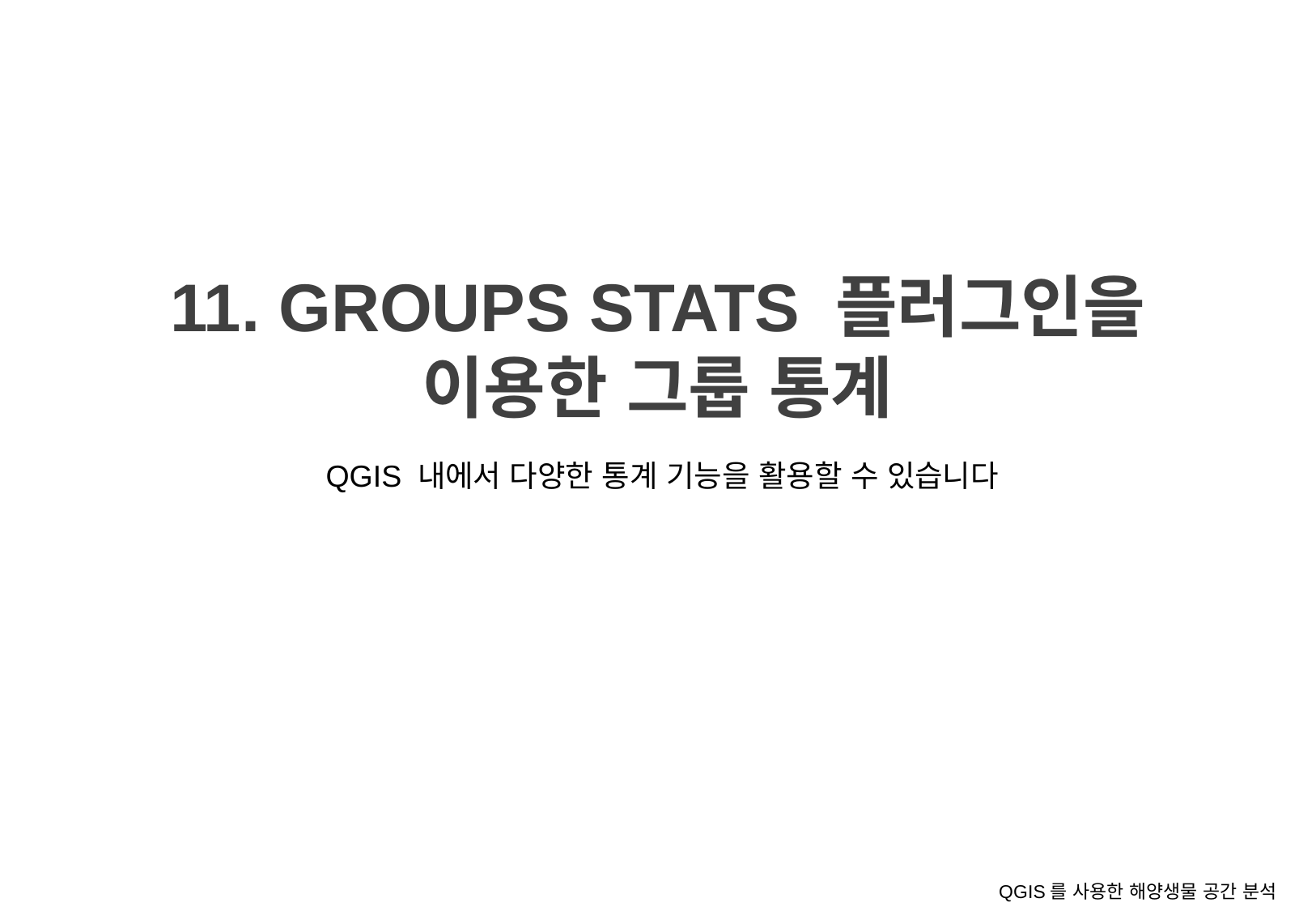

11. Groups Stats 플러그인을 이용한 그룹 통계
QGIS 내에서 다양한 통계 기능을 활용할 수 있습니다